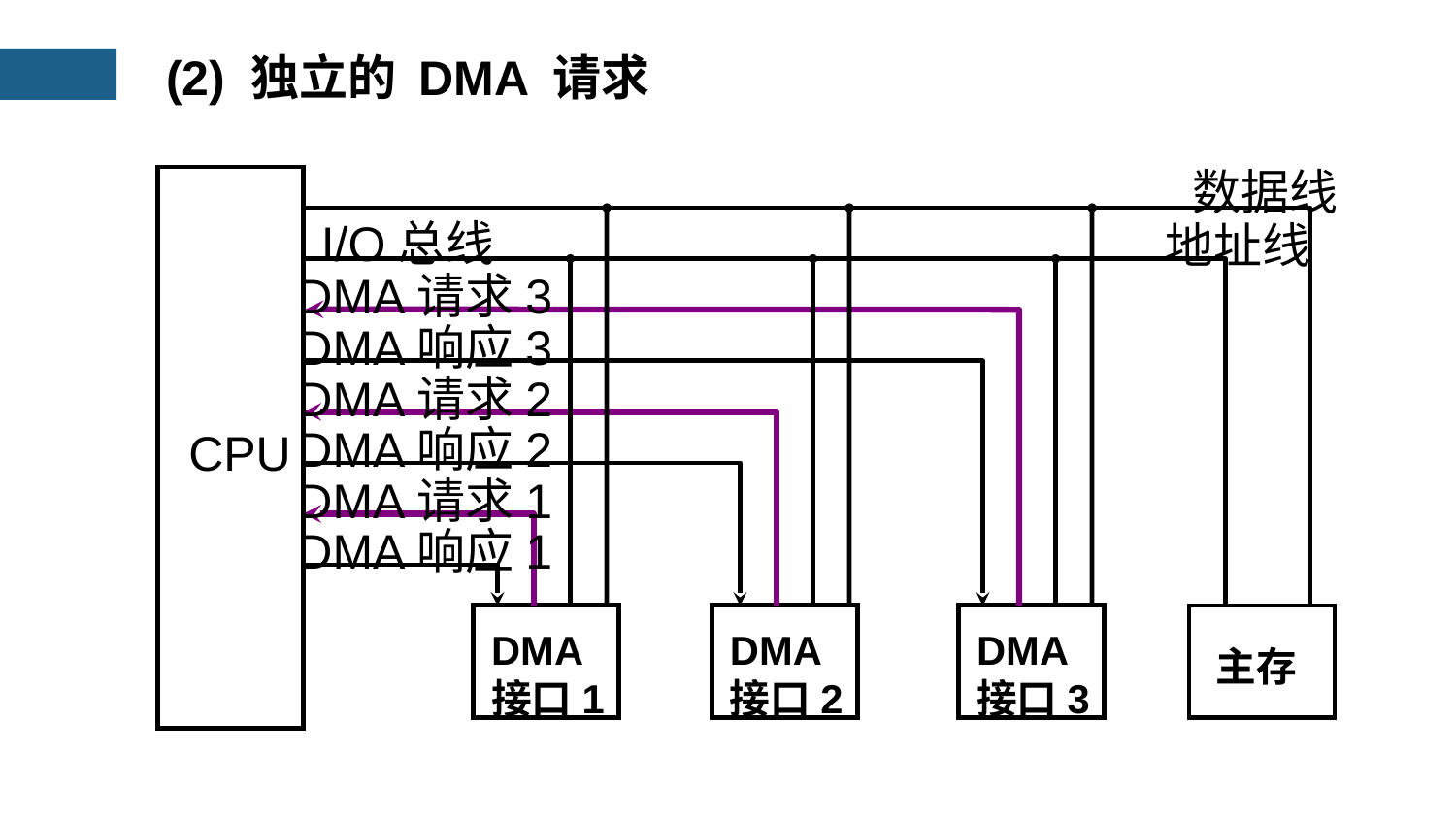

(2) 独立的 DMA 请求
数据线

CPU
I/O总线
地址线

DMA请求3

DMA响应3
DMA请求2

DMA响应2

DMA请求1

DMA响应1

DMA
接口1

DMA
接口2

DMA
接口3

主存